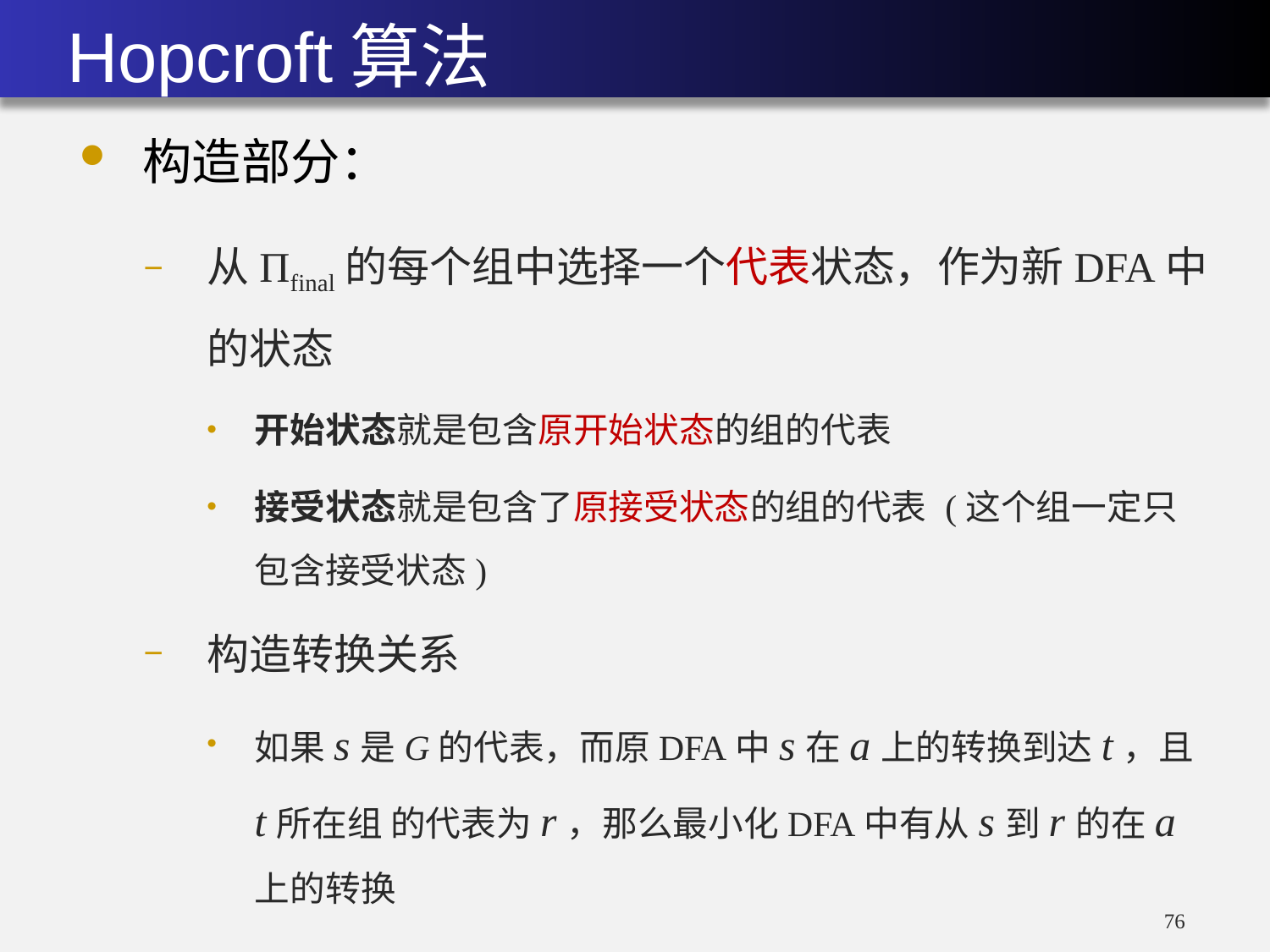

# Hopcroft算法
构造部分：
从Пfinal的每个组中选择一个代表状态，作为新DFA中的状态
开始状态就是包含原开始状态的组的代表
接受状态就是包含了原接受状态的组的代表(这个组一定只包含接受状态)
构造转换关系
如果s是G的代表，而原DFA中s在a上的转换到达t，且t所在组 的代表为r，那么最小化DFA中有从s到r的在a上的转换

76